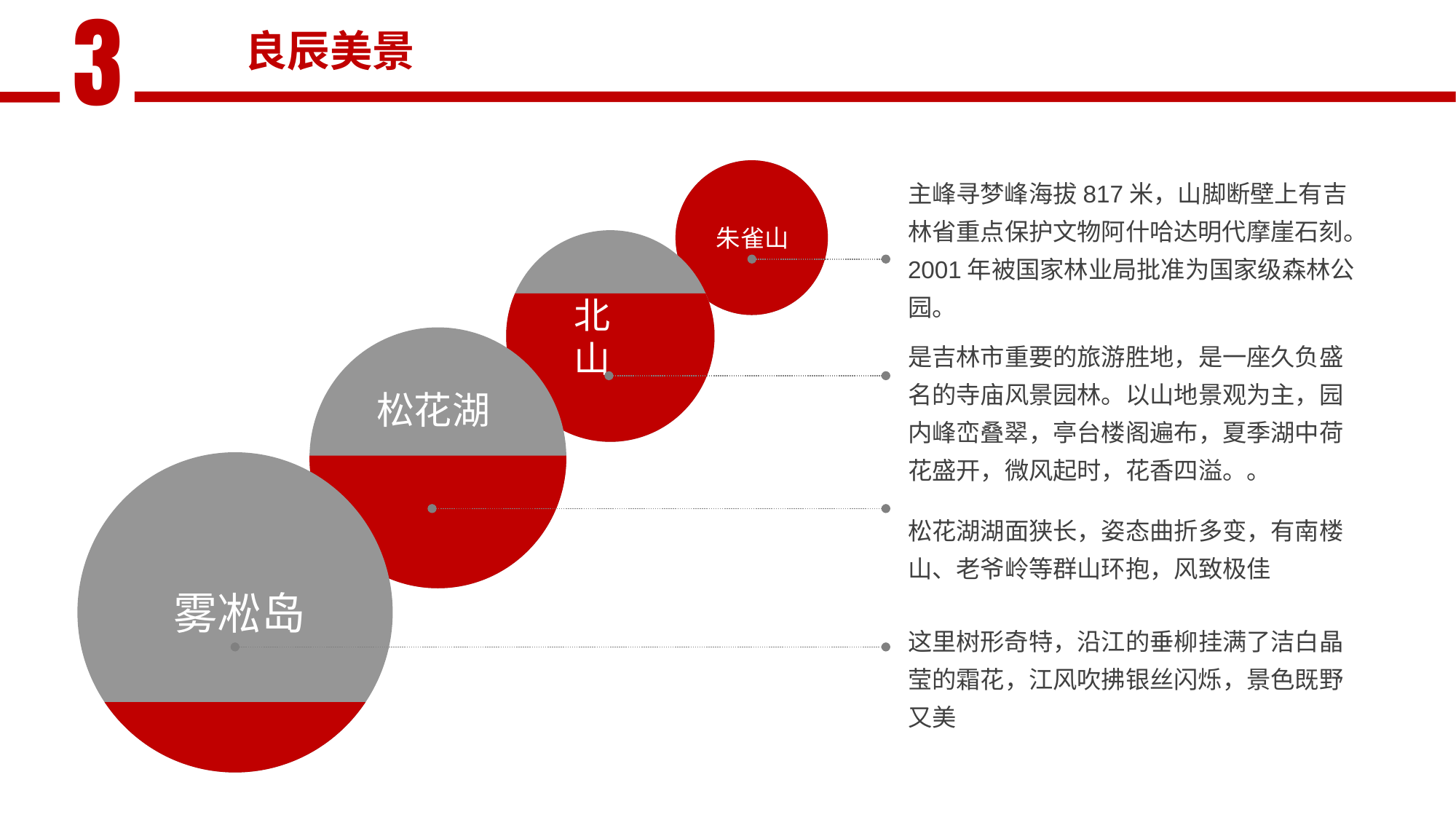

良辰美景

主峰寻梦峰海拔817米，山脚断壁上有吉林省重点保护文物阿什哈达明代摩崖石刻。2001年被国家林业局批准为国家级森林公园。
朱雀山

北山
是吉林市重要的旅游胜地，是一座久负盛名的寺庙风景园林。以山地景观为主，园内峰峦叠翠，亭台楼阁遍布，夏季湖中荷花盛开，微风起时，花香四溢。。

 松花湖

松花湖湖面狭长，姿态曲折多变，有南楼山、老爷岭等群山环抱，风致极佳
  雾凇岛
这里树形奇特，沿江的垂柳挂满了洁白晶莹的霜花，江风吹拂银丝闪烁，景色既野又美